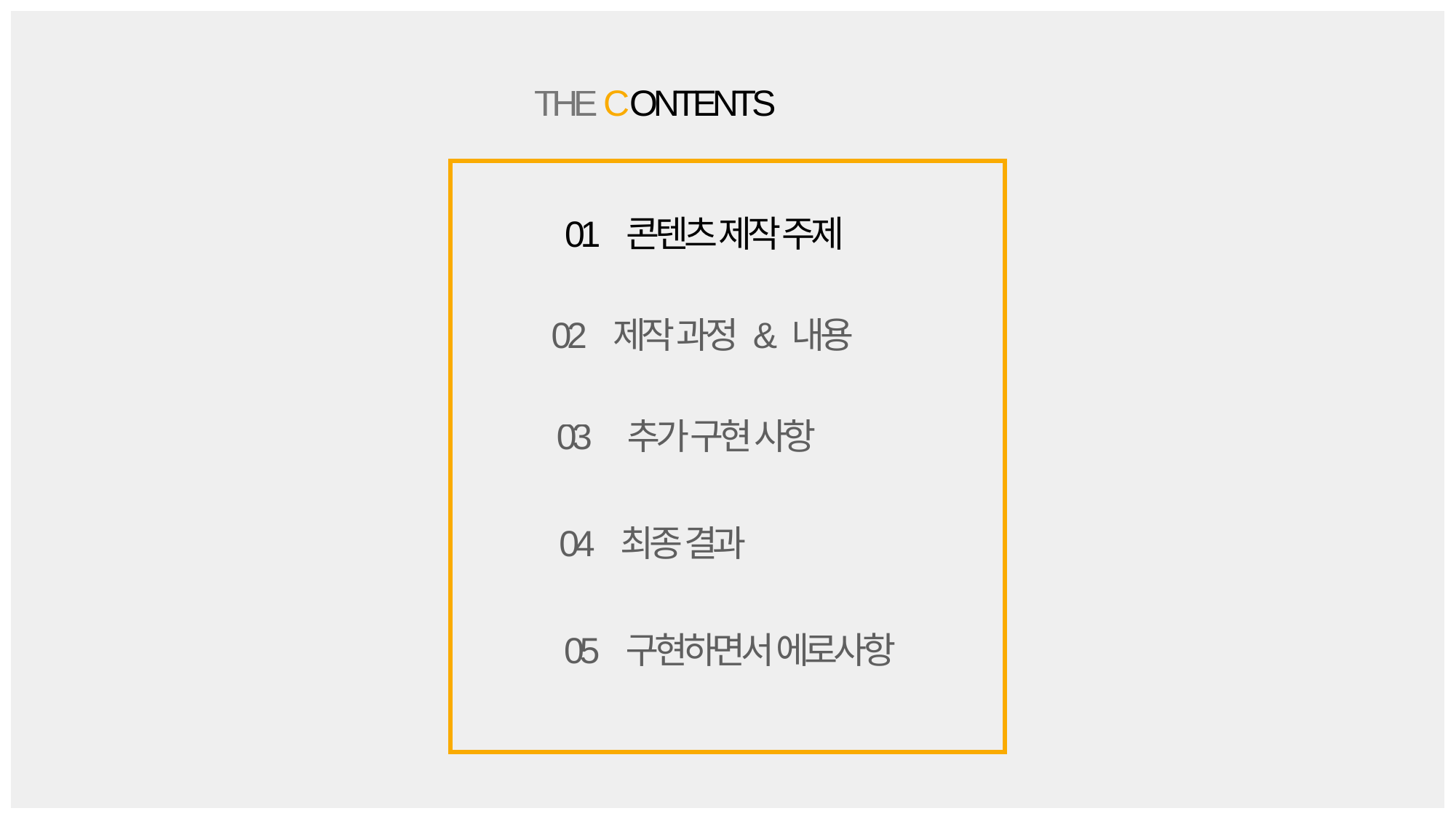

THE CONTENTS

01   콘텐츠 제작 주제

02   제작 과정 & 내용
03   추가 구현 사항
04   최종 결과
05   구현하면서 에로사항